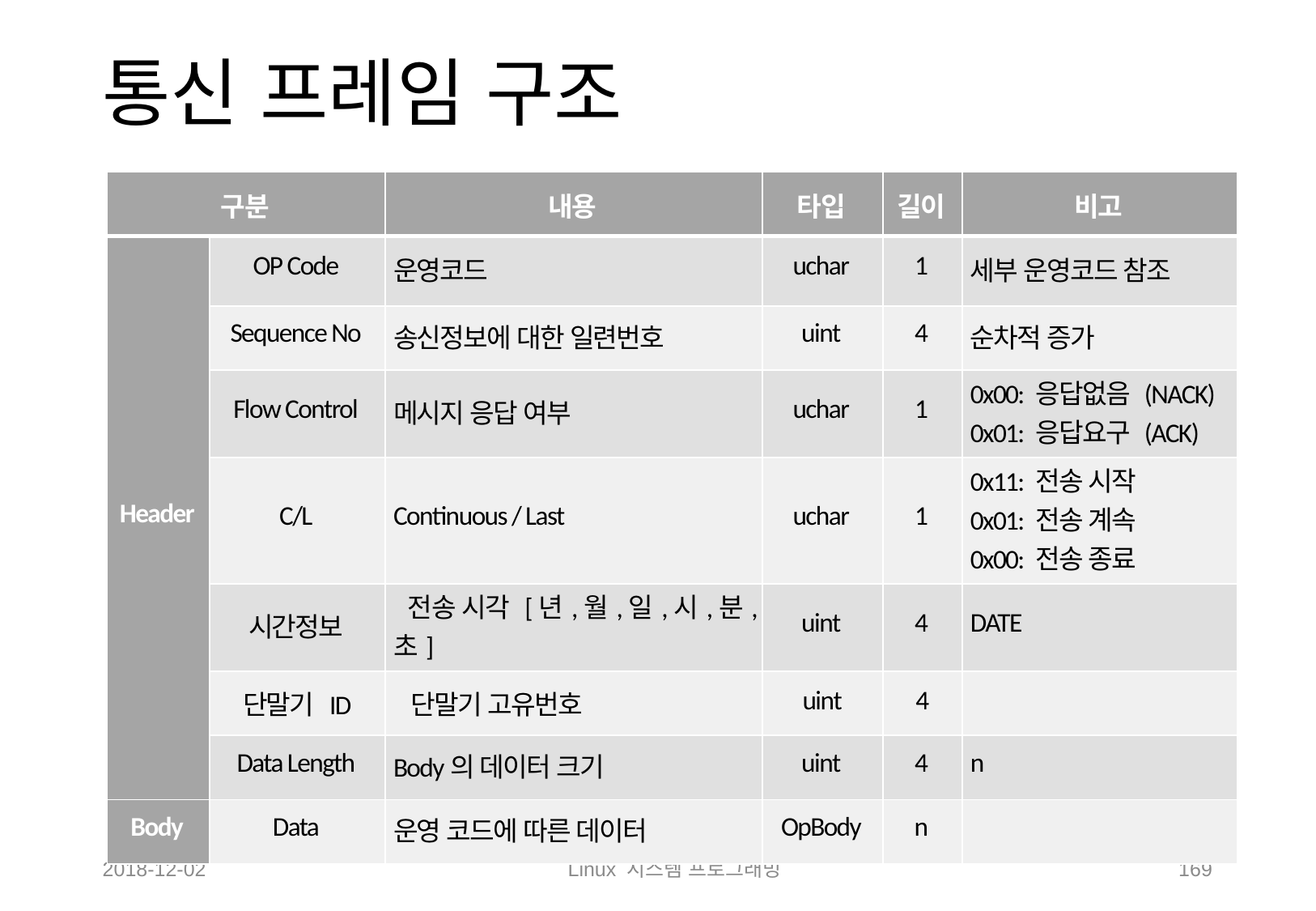

# 통신 프레임 구조
| 구분 |  | 내용 | 타입 | 길이 | 비고 |
| --- | --- | --- | --- | --- | --- |
| Header | OP Code | 운영코드 | uchar | 1 | 세부 운영코드 참조 |
|  | Sequence No | 송신정보에 대한 일련번호 | uint | 4 | 순차적 증가 |
|  | Flow Control | 메시지 응답 여부 | uchar | 1 | 0x00: 응답없음 (NACK) 0x01: 응답요구 (ACK) |
|  | C/L | Continuous / Last | uchar | 1 | 0x11: 전송 시작 0x01: 전송 계속 0x00: 전송 종료 |
|  | 시간정보 | 전송 시각 [년,월,일,시,분,초] | uint | 4 | DATE |
|  | 단말기 ID | 단말기 고유번호 | uint | 4 |  |
|  | Data Length | Body의 데이터 크기 | uint | 4 | n |
| Body | Data | 운영 코드에 따른 데이터 | OpBody | n |  |
2018-12-02
Linux 시스템 프로그래밍
169